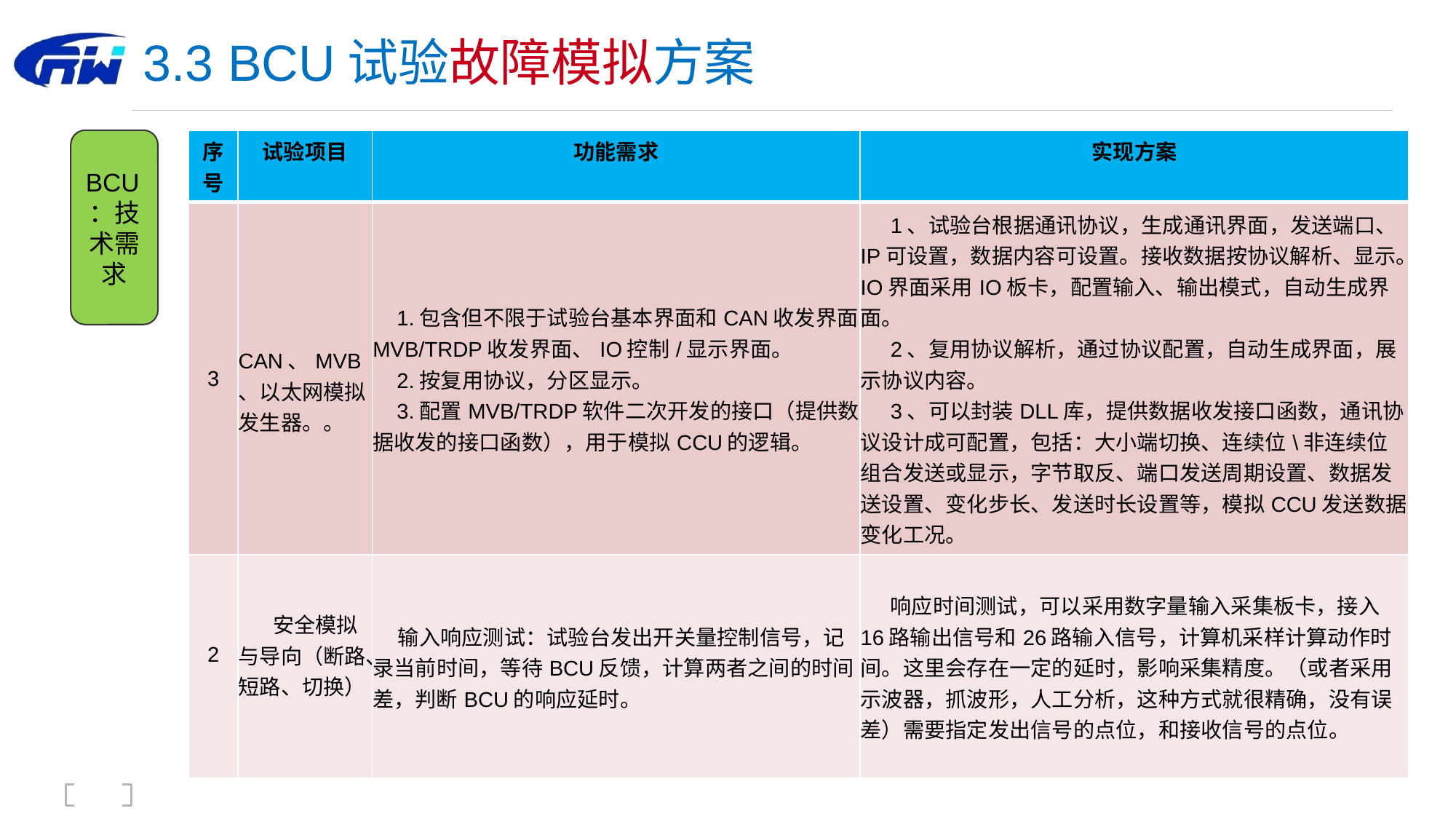

# 3.3 BCU试验故障模拟方案

BCU：技术需求
| 序号 | 试验项目 | 功能需求 | 实现方案 |
| --- | --- | --- | --- |
| 3 | CAN、MVB、以太网模拟发生器。。 | 1.包含但不限于试验台基本界面和CAN收发界面、MVB/TRDP收发界面、IO控制/显示界面。 2.按复用协议，分区显示。 3.配置MVB/TRDP软件二次开发的接口（提供数据收发的接口函数），用于模拟CCU的逻辑。 | 1、试验台根据通讯协议，生成通讯界面，发送端口、IP可设置，数据内容可设置。接收数据按协议解析、显示。IO界面采用IO板卡，配置输入、输出模式，自动生成界面。 2、复用协议解析，通过协议配置，自动生成界面，展示协议内容。 3、可以封装DLL库，提供数据收发接口函数，通讯协议设计成可配置，包括：大小端切换、连续位\非连续位组合发送或显示，字节取反、端口发送周期设置、数据发送设置、变化步长、发送时长设置等，模拟CCU发送数据变化工况。 |
| 2 | 安全模拟与导向（断路、短路、切换） | 输入响应测试：试验台发出开关量控制信号，记录当前时间，等待BCU反馈，计算两者之间的时间差，判断BCU的响应延时。 | 响应时间测试，可以采用数字量输入采集板卡，接入16路输出信号和26路输入信号，计算机采样计算动作时间。这里会存在一定的延时，影响采集精度。（或者采用示波器，抓波形，人工分析，这种方式就很精确，没有误差）需要指定发出信号的点位，和接收信号的点位。 |
49